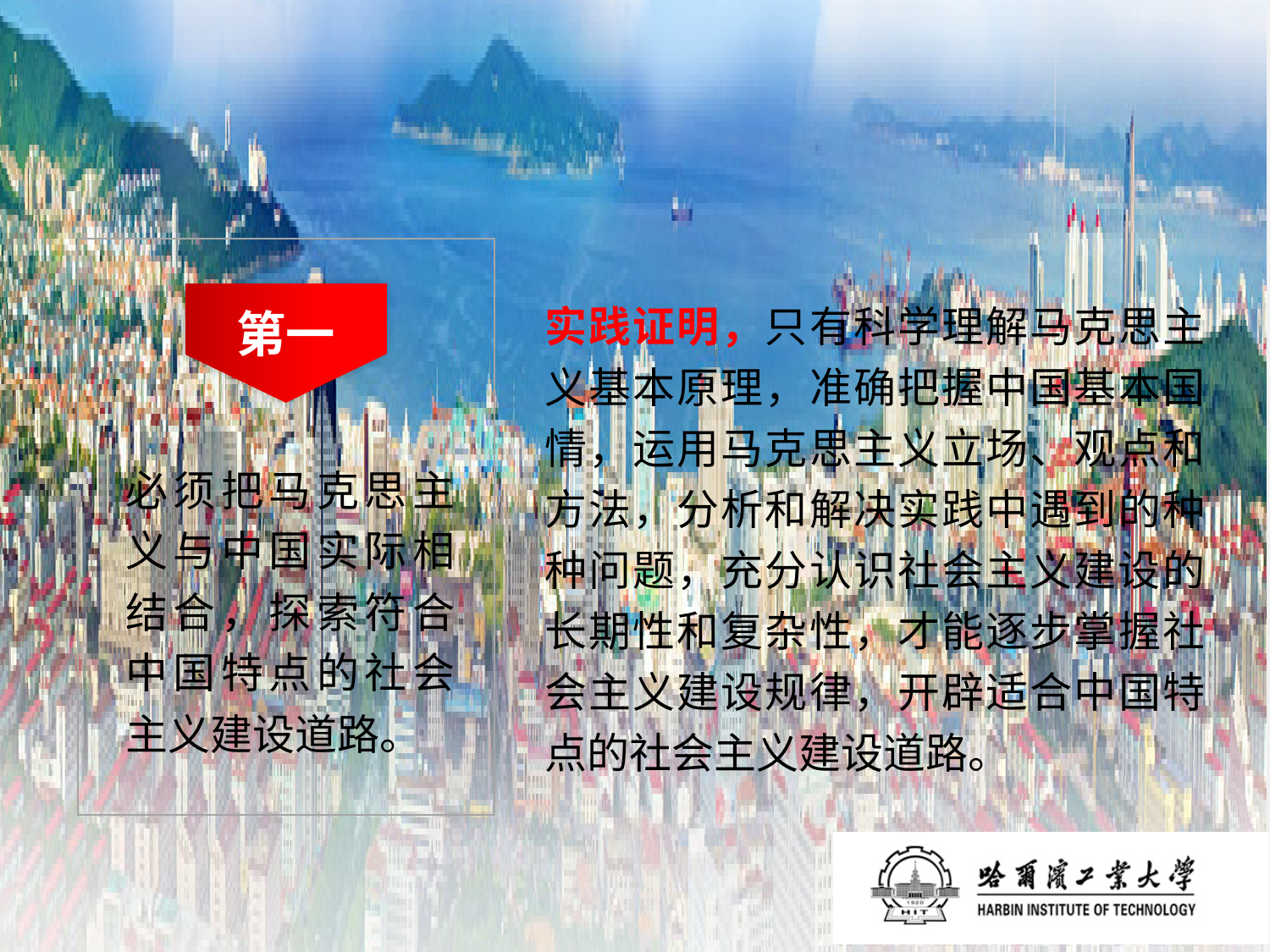

第一
实践证明，只有科学理解马克思主义基本原理，准确把握中国基本国情，运用马克思主义立场、观点和方法，分析和解决实践中遇到的种种问题，充分认识社会主义建设的长期性和复杂性，才能逐步掌握社会主义建设规律，开辟适合中国特点的社会主义建设道路。
必须把马克思主义与中国实际相结合，探索符合中国特点的社会主义建设道路。